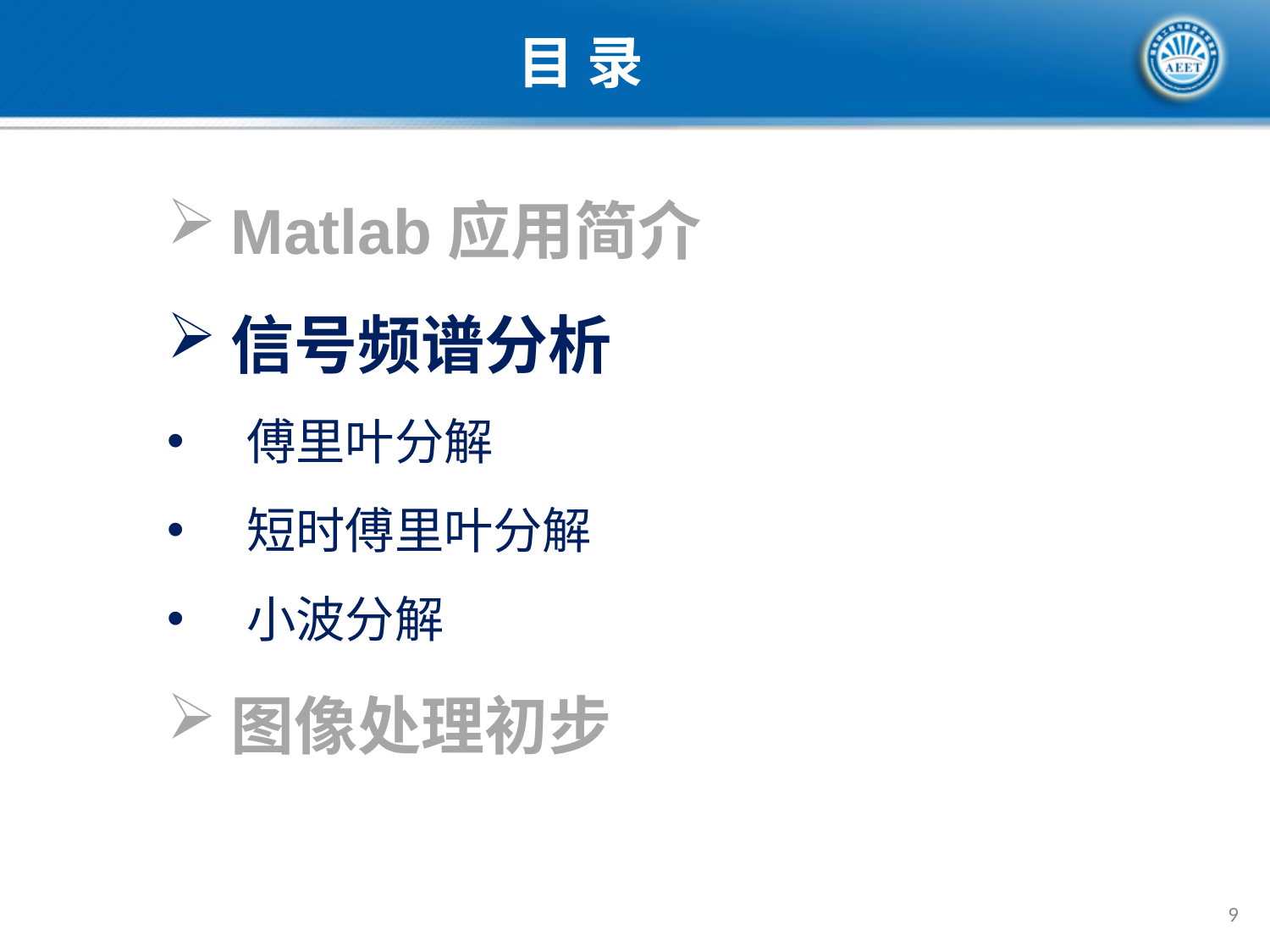

目 录
Matlab应用简介
信号频谱分析
傅里叶分解
短时傅里叶分解
小波分解
图像处理初步
9